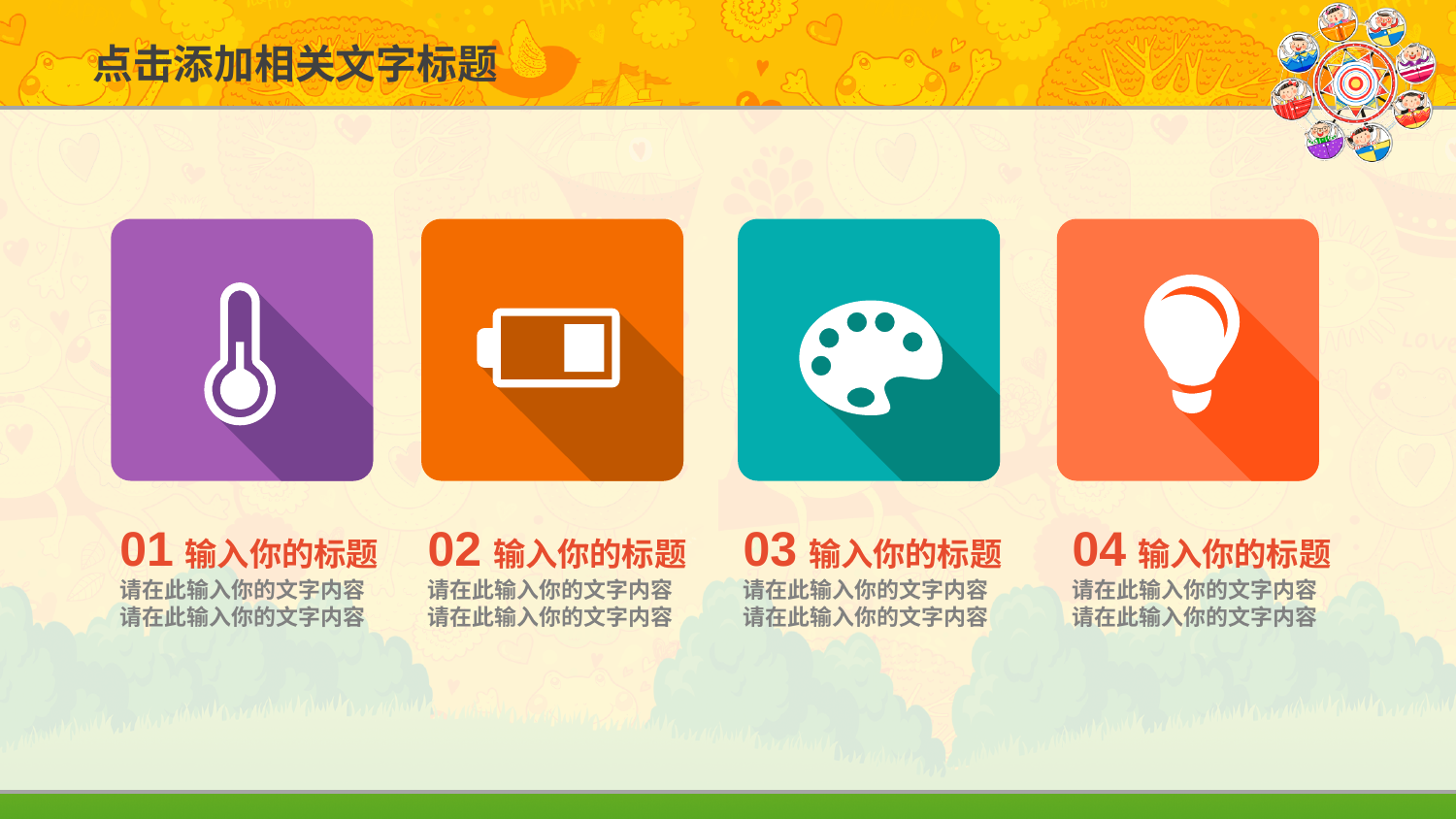

01输入你的标题
请在此输入你的文字内容
请在此输入你的文字内容
02输入你的标题
请在此输入你的文字内容
请在此输入你的文字内容
03输入你的标题
请在此输入你的文字内容
请在此输入你的文字内容
04输入你的标题
请在此输入你的文字内容
请在此输入你的文字内容